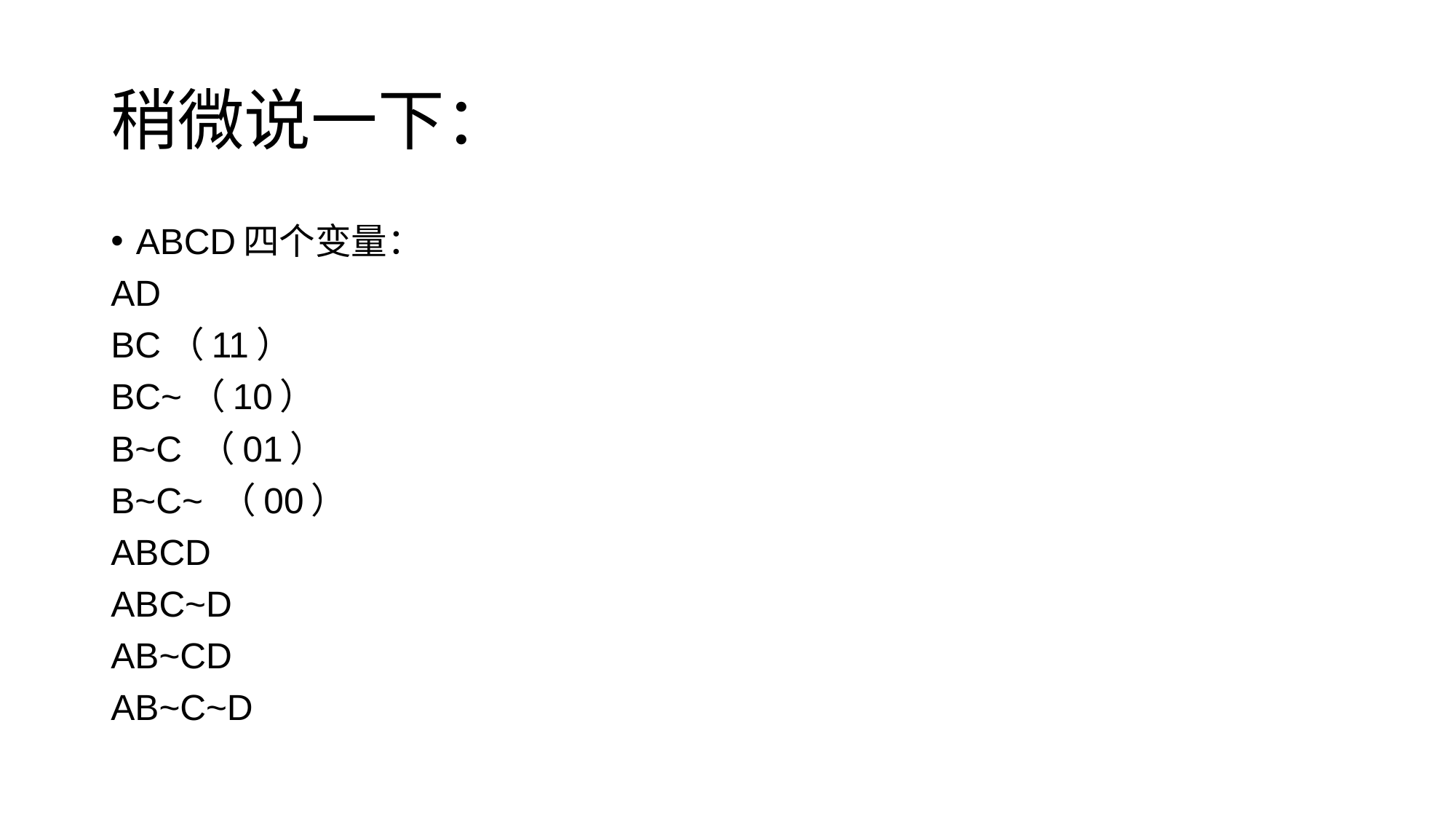

# 稍微说一下：
ABCD四个变量：
AD
BC（11）
BC~（10）
B~C （01）
B~C~ （00）
ABCD
ABC~D
AB~CD
AB~C~D